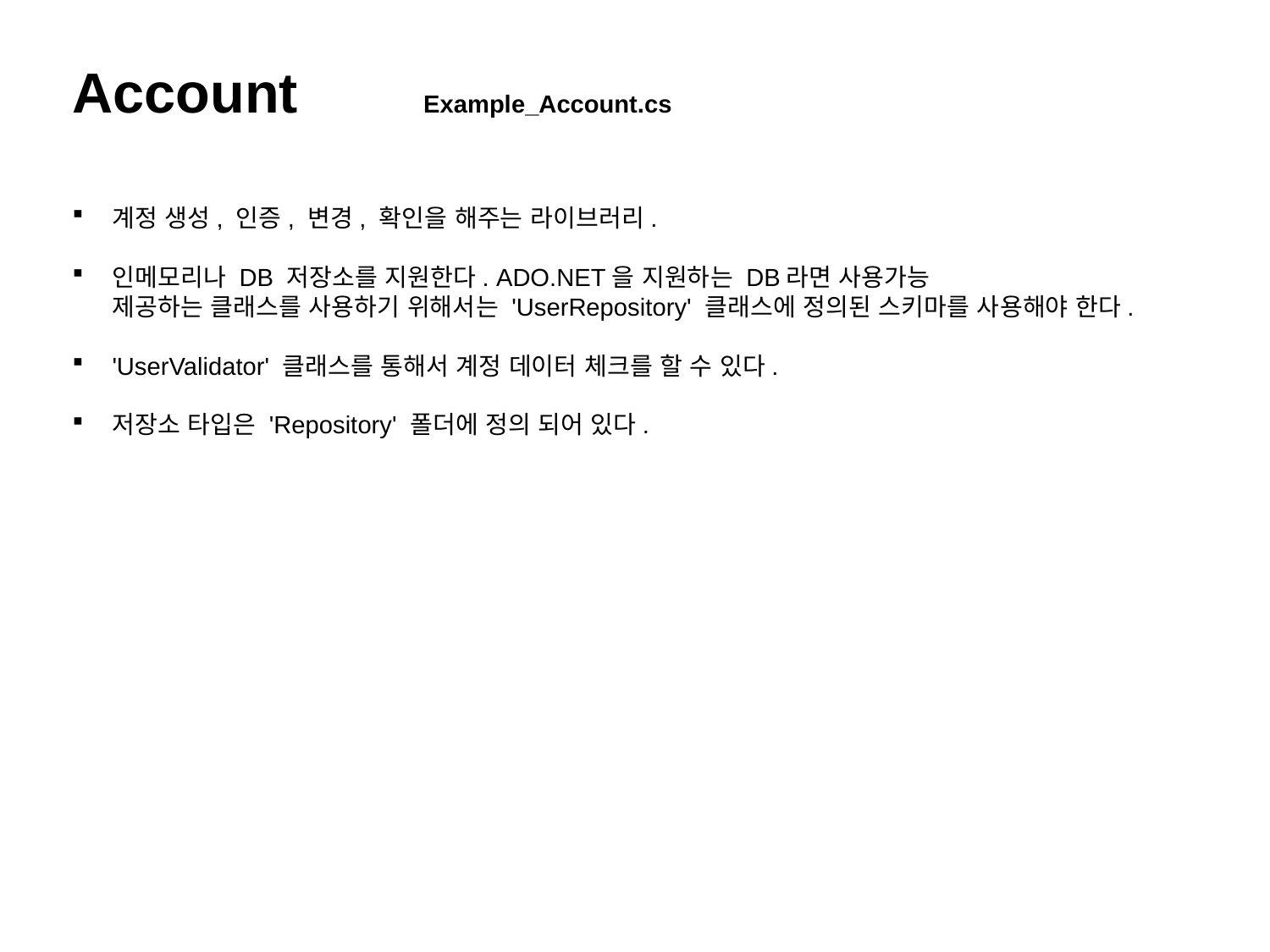

Account        Example_Account.cs
계정 생성, 인증, 변경, 확인을 해주는 라이브러리.
인메모리나 DB 저장소를 지원한다. ADO.NET을 지원하는 DB라면 사용가능
제공하는 클래스를 사용하기 위해서는 'UserRepository' 클래스에 정의된 스키마를 사용해야 한다.
'UserValidator' 클래스를 통해서 계정 데이터 체크를 할 수 있다.
저장소 타입은 'Repository' 폴더에 정의 되어 있다.